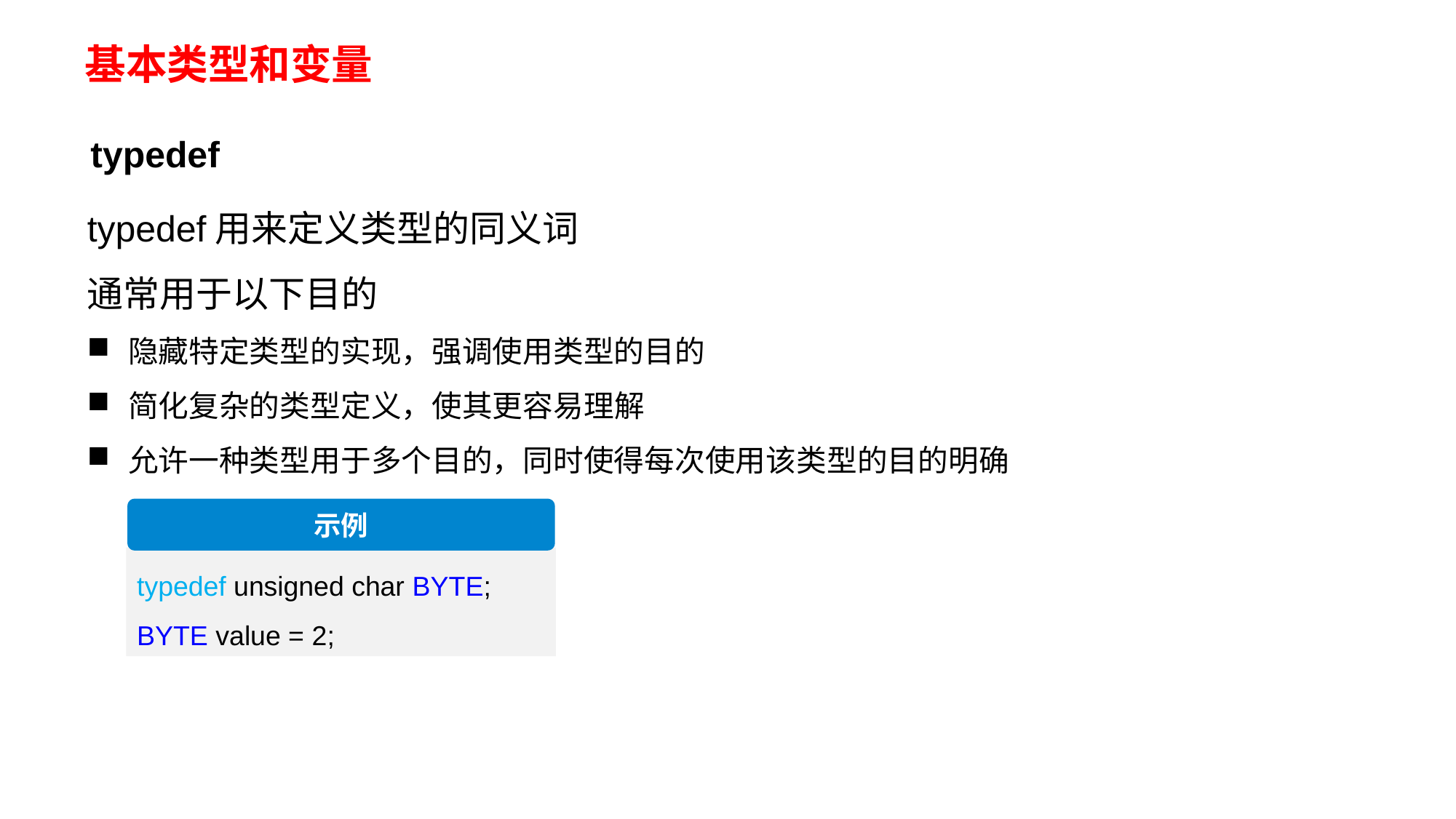

# 基本类型和变量
typedef
typedef用来定义类型的同义词
通常用于以下目的
隐藏特定类型的实现，强调使用类型的目的
简化复杂的类型定义，使其更容易理解
允许一种类型用于多个目的，同时使得每次使用该类型的目的明确
示例
typedef unsigned char BYTE;
BYTE value = 2;